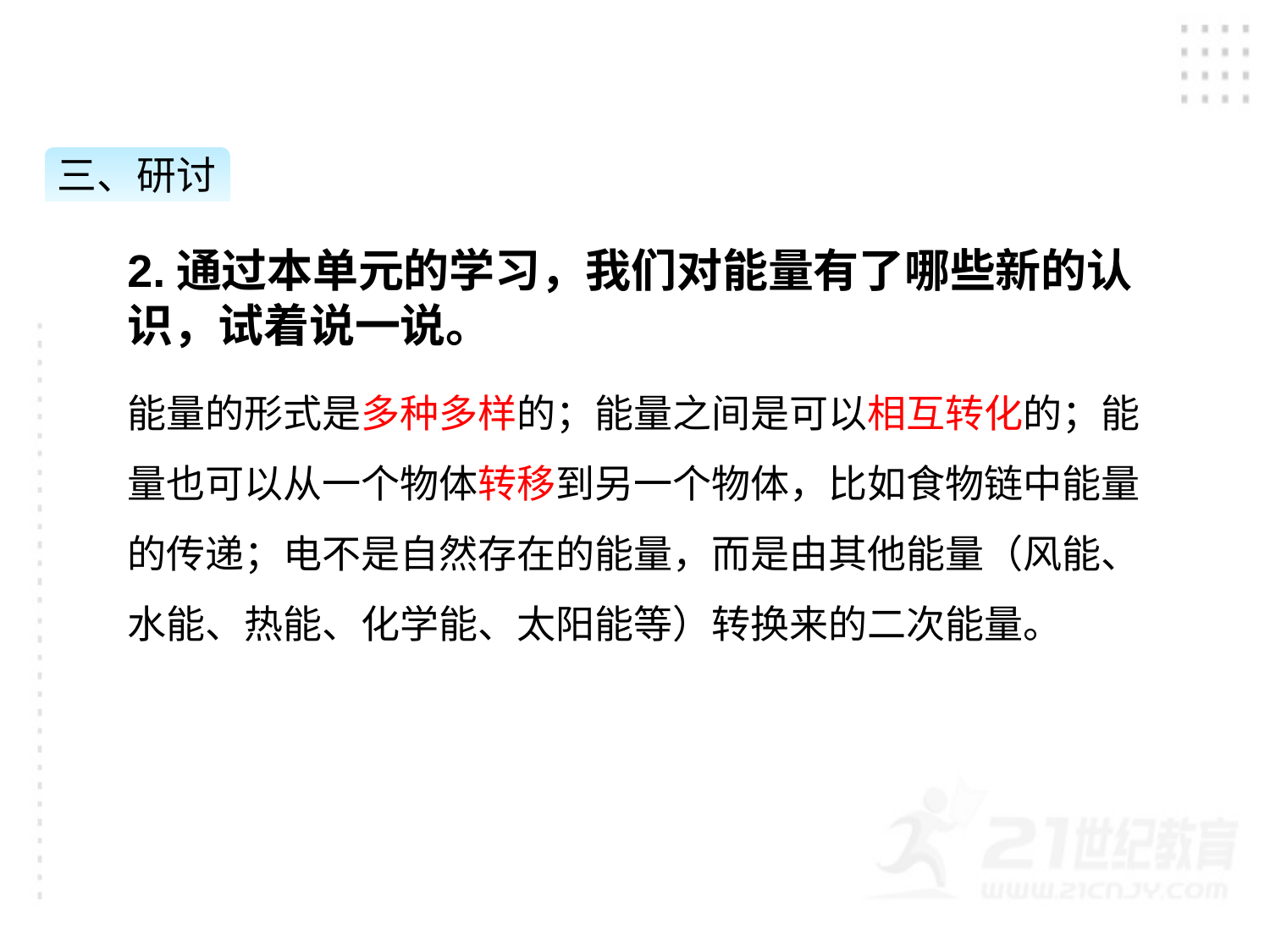

三、研讨
2.通过本单元的学习，我们对能量有了哪些新的认识，试着说一说。
能量的形式是多种多样的；能量之间是可以相互转化的；能量也可以从一个物体转移到另一个物体，比如食物链中能量的传递；电不是自然存在的能量，而是由其他能量（风能、水能、热能、化学能、太阳能等）转换来的二次能量。